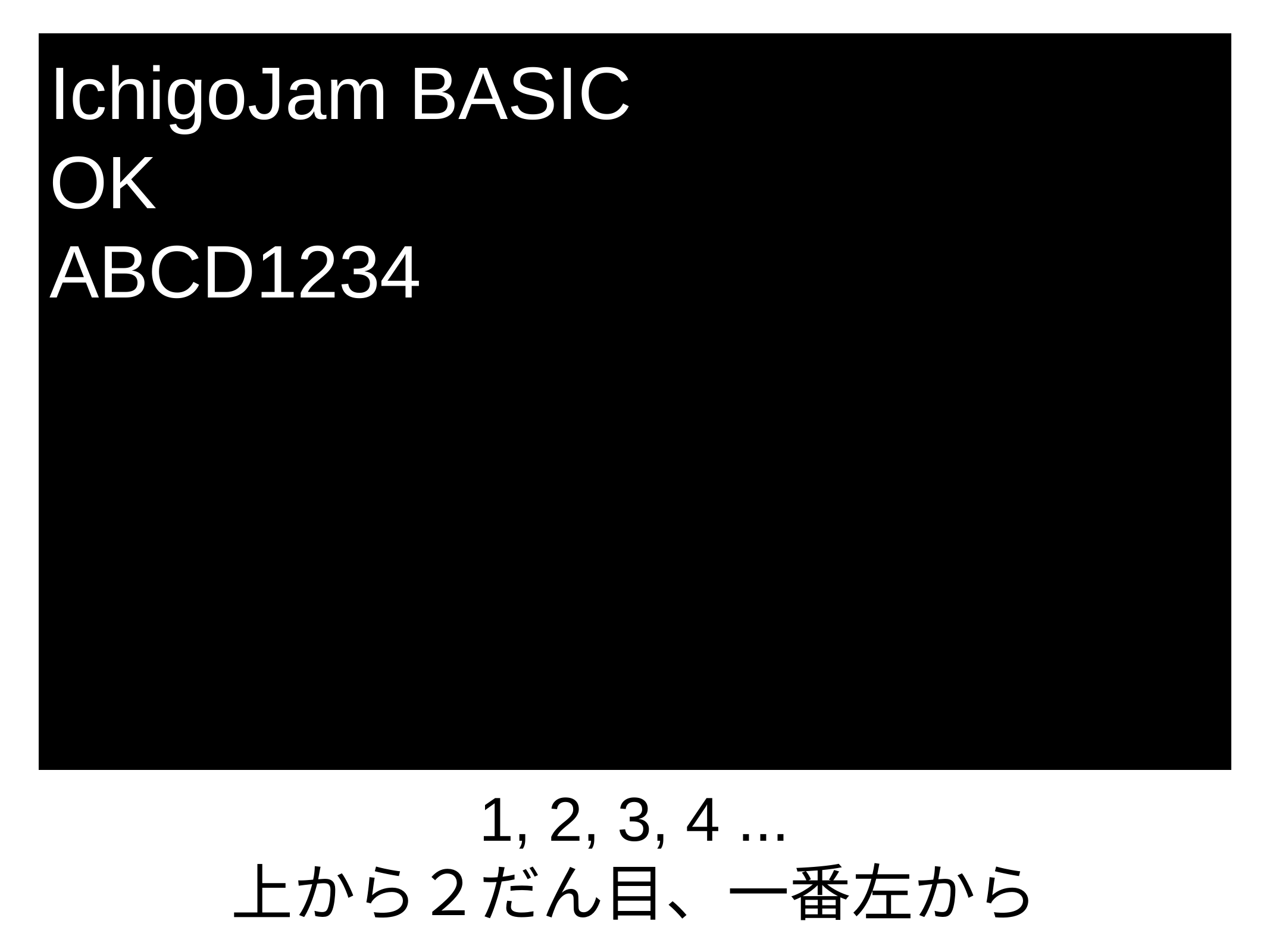

IchigoJam BASIC
OK
ABCD1234

1, 2, 3, 4 ...
上から２だん目、一番左から